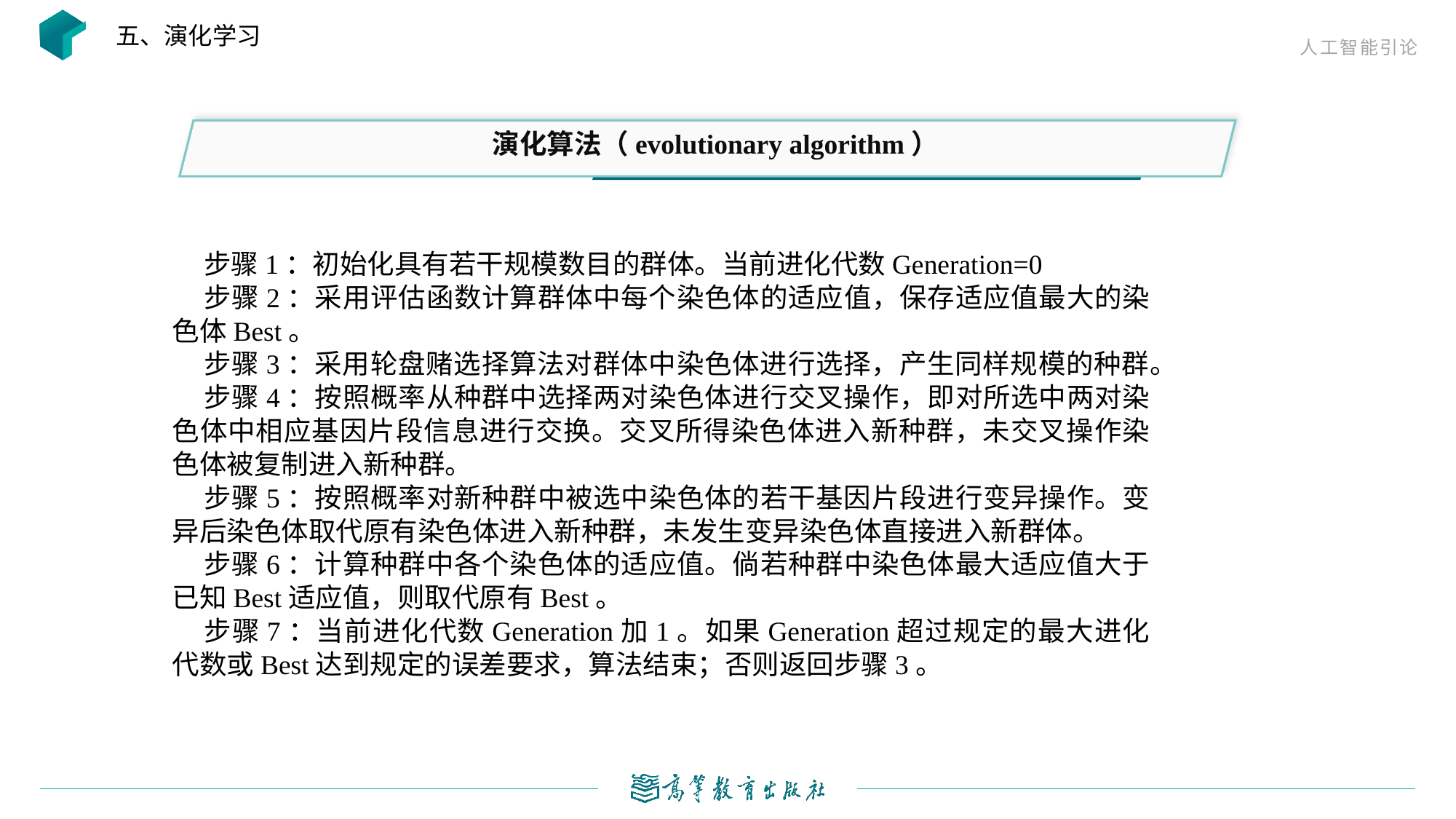

五、演化学习

演化算法（evolutionary algorithm）

步骤1：初始化具有若干规模数目的群体。当前进化代数Generation=0
步骤2：采用评估函数计算群体中每个染色体的适应值，保存适应值最大的染色体Best。
步骤3：采用轮盘赌选择算法对群体中染色体进行选择，产生同样规模的种群。
步骤4：按照概率从种群中选择两对染色体进行交叉操作，即对所选中两对染色体中相应基因片段信息进行交换。交叉所得染色体进入新种群，未交叉操作染色体被复制进入新种群。
步骤5：按照概率对新种群中被选中染色体的若干基因片段进行变异操作。变异后染色体取代原有染色体进入新种群，未发生变异染色体直接进入新群体。
步骤6：计算种群中各个染色体的适应值。倘若种群中染色体最大适应值大于已知Best适应值，则取代原有Best。
步骤7：当前进化代数Generation加1。如果Generation超过规定的最大进化代数或Best达到规定的误差要求，算法结束；否则返回步骤3。